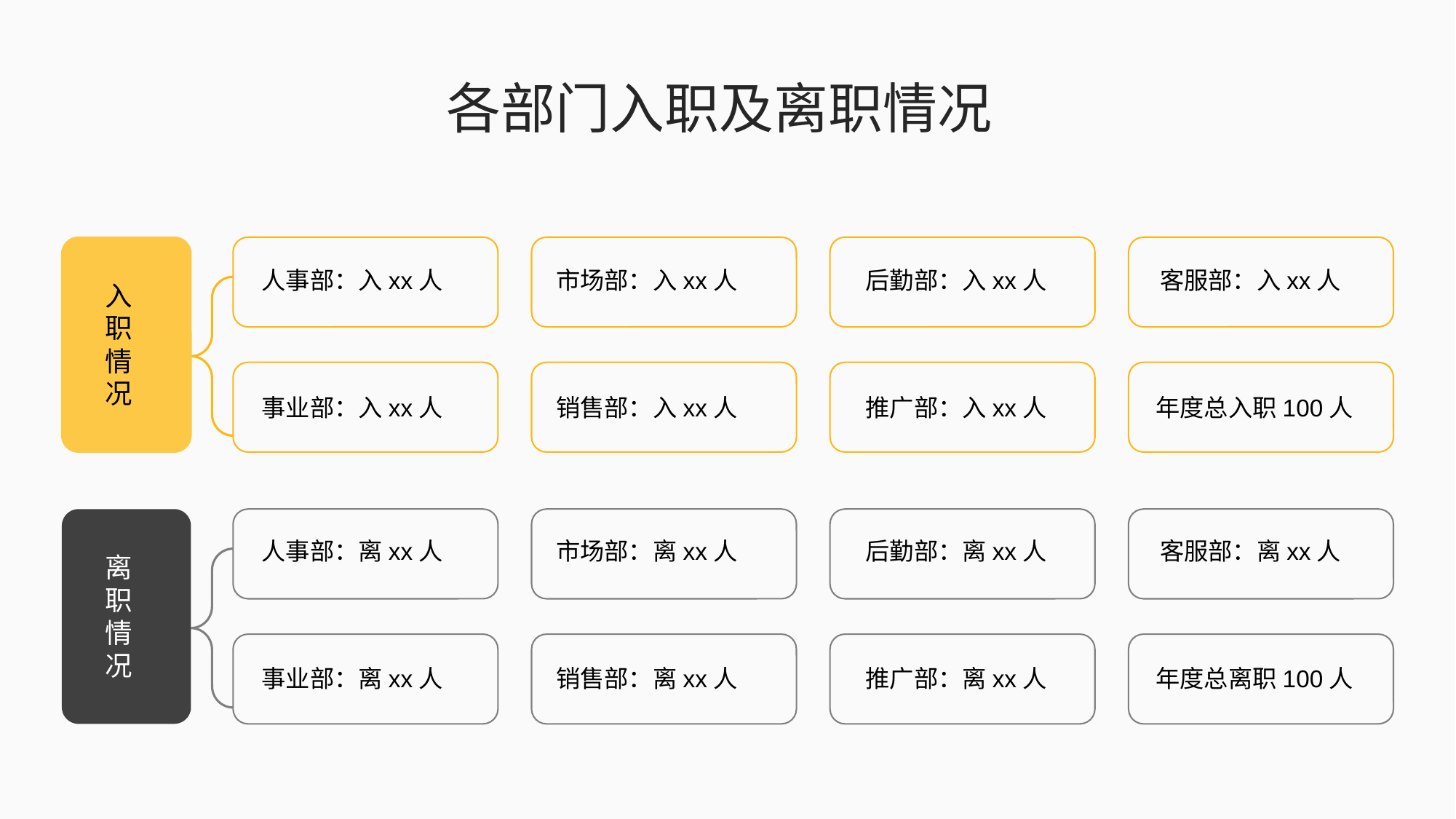

各部门入职及离职情况

人事部：入xx人
市场部：入xx人
后勤部：入xx人
客服部：入xx人
入职情况

事业部：入xx人
销售部：入xx人
推广部：入xx人
年度总入职100人

人事部：离xx人
市场部：离xx人
后勤部：离xx人
客服部：离xx人
离职情况

事业部：离xx人
销售部：离xx人
推广部：离xx人
年度总离职100人